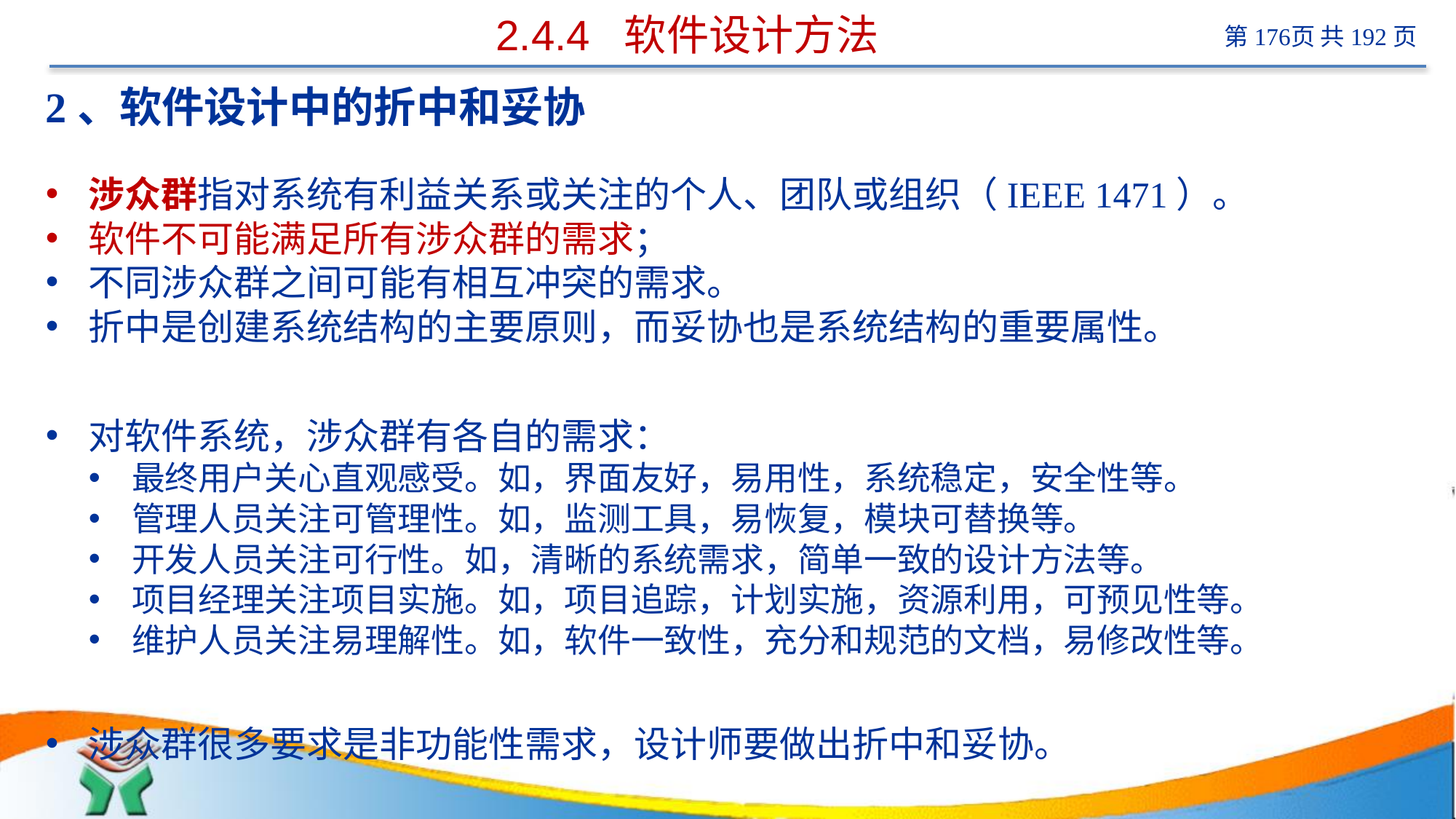

# 2.4.4  软件设计方法
2、软件设计中的折中和妥协

涉众群指对系统有利益关系或关注的个人、团队或组织（IEEE 1471）。
软件不可能满足所有涉众群的需求；
不同涉众群之间可能有相互冲突的需求。
折中是创建系统结构的主要原则，而妥协也是系统结构的重要属性。

对软件系统，涉众群有各自的需求：
最终用户关心直观感受。如，界面友好，易用性，系统稳定，安全性等。
管理人员关注可管理性。如，监测工具，易恢复，模块可替换等。
开发人员关注可行性。如，清晰的系统需求，简单一致的设计方法等。
项目经理关注项目实施。如，项目追踪，计划实施，资源利用，可预见性等。
维护人员关注易理解性。如，软件一致性，充分和规范的文档，易修改性等。

涉众群很多要求是非功能性需求，设计师要做出折中和妥协。